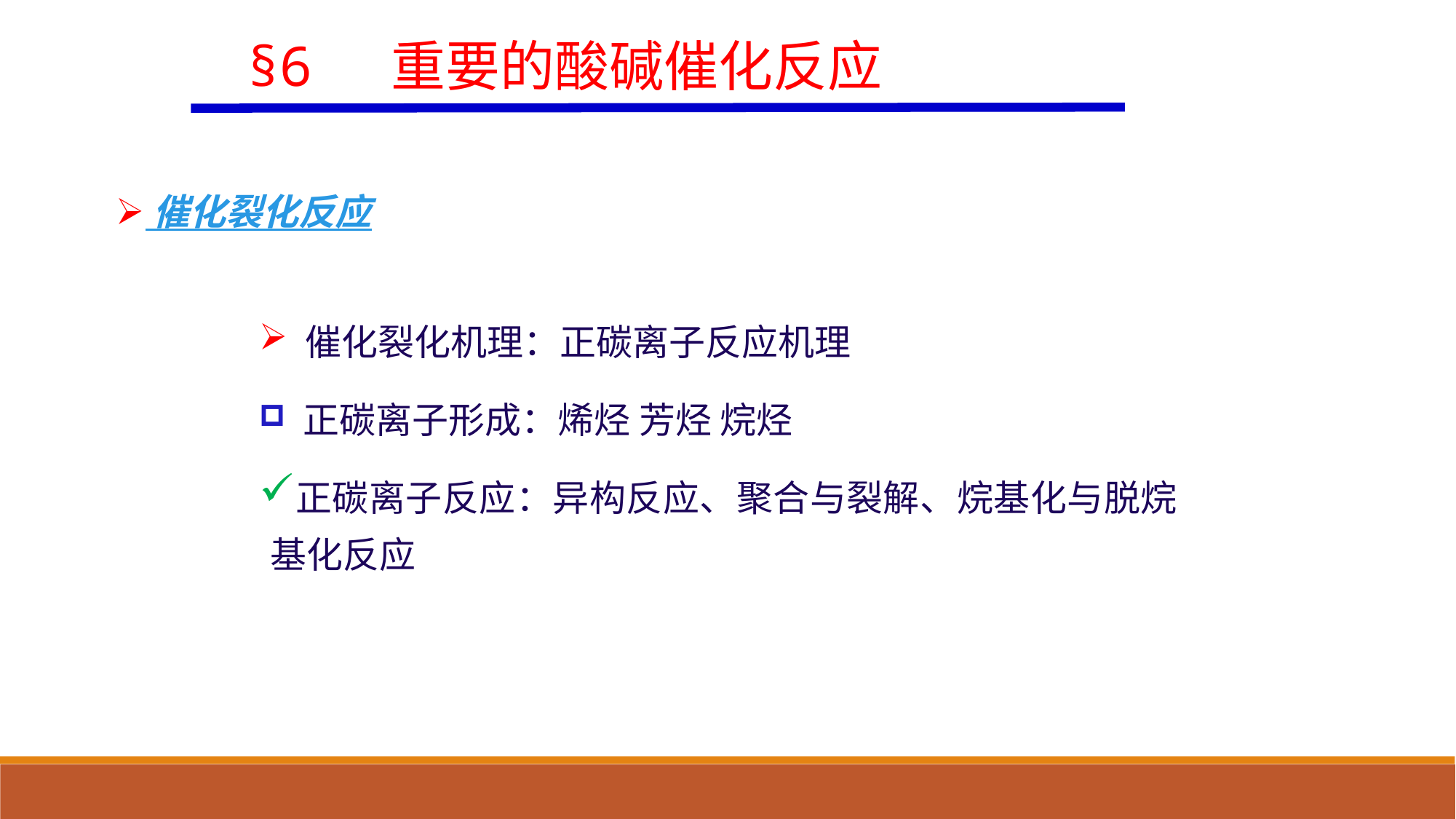

§6  重要的酸碱催化反应

 催化裂化反应

 催化裂化机理：正碳离子反应机理
 正碳离子形成：烯烃 芳烃 烷烃
正碳离子反应：异构反应、聚合与裂解、烷基化与脱烷基化反应